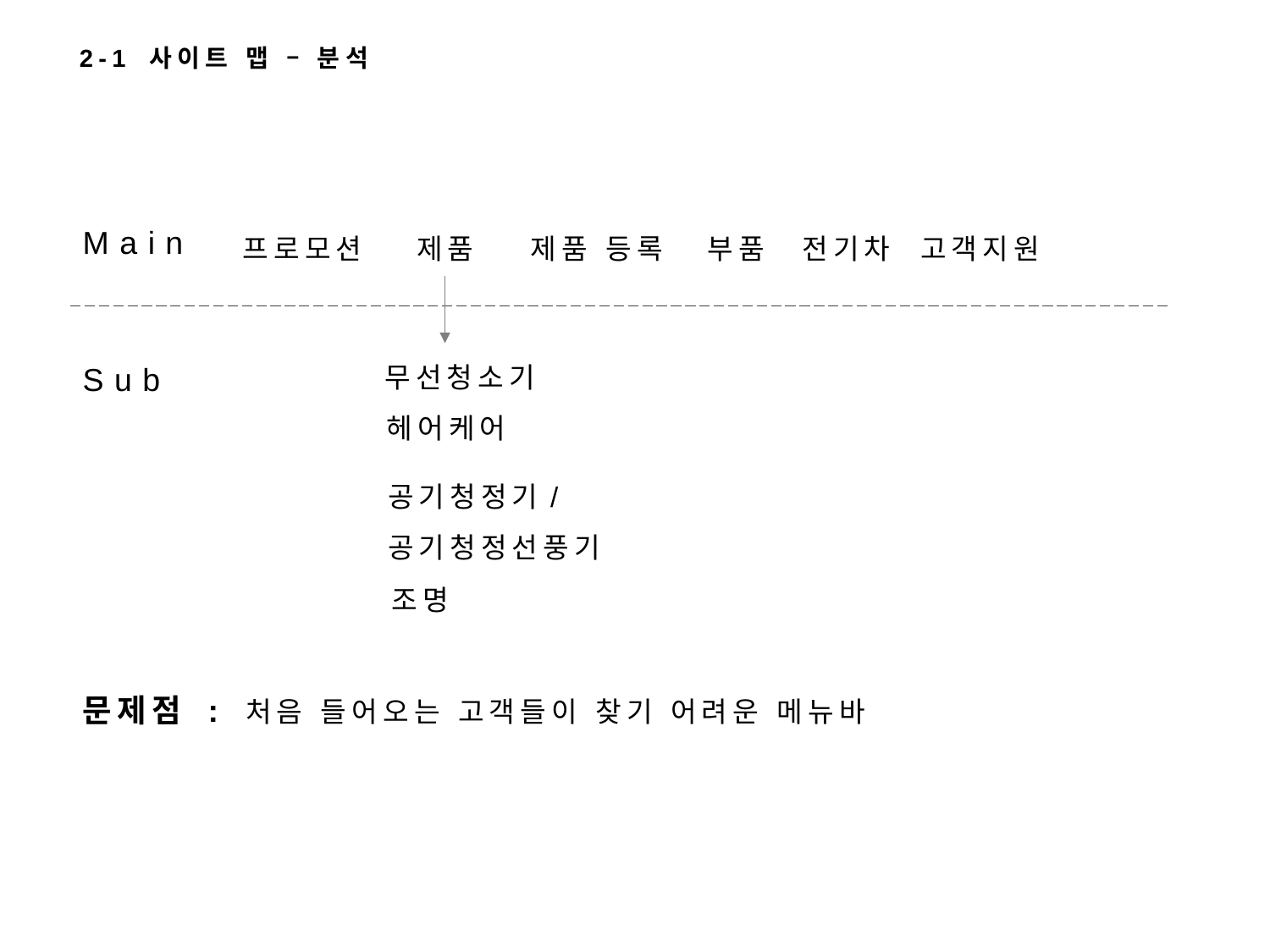

2-1 사이트 맵 – 분석
Main

프로모션
제품
제품 등록
부품
전기차
고객지원
Sub
무선청소기
헤어케어
공기청정기/
공기청정선풍기
조명
문제점 : 처음 들어오는 고객들이 찾기 어려운 메뉴바